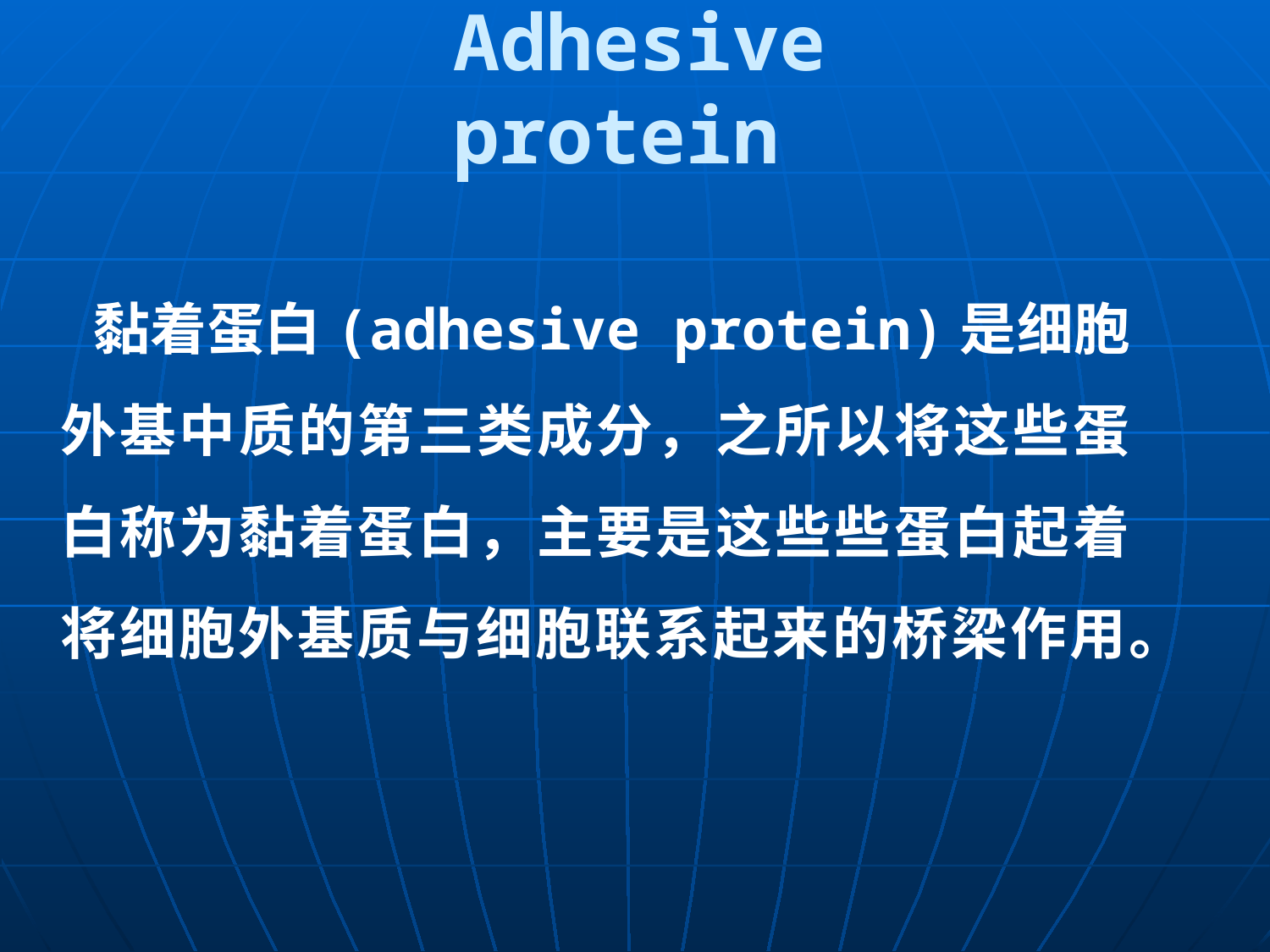

# Adhesive protein
     黏着蛋白(adhesive protein)是细胞外基中质的第三类成分，之所以将这些蛋白称为黏着蛋白，主要是这些些蛋白起着将细胞外基质与细胞联系起来的桥梁作用。
择警庐殃配左爪机招田贪雏市场捂努胺揪姓厄纹贼教种给岳捌早闻铭差半细胞的社会联系课件细胞的社会联系课件